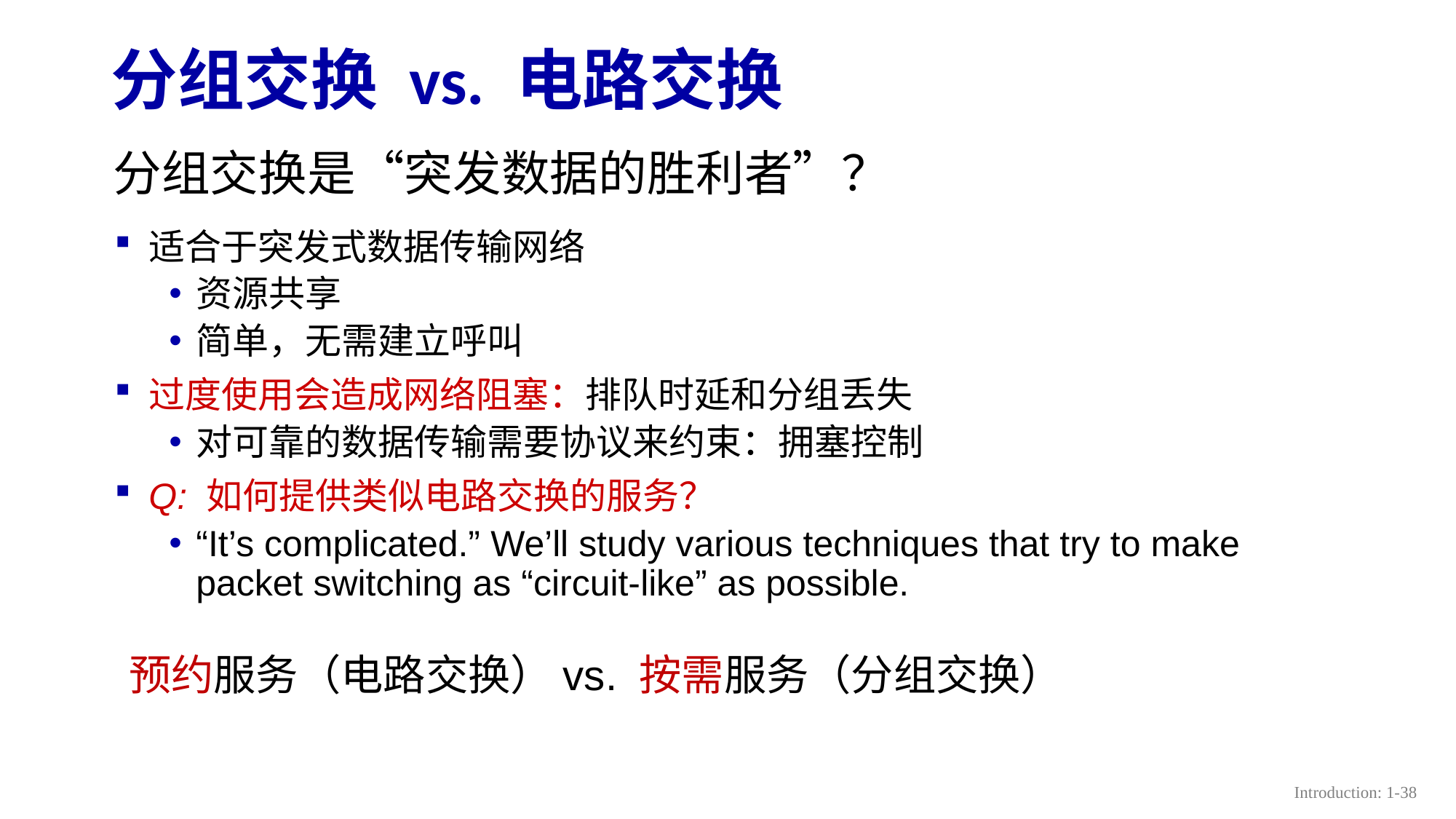

# 分组交换 vs. 电路交换
分组交换是“突发数据的胜利者”？
适合于突发式数据传输网络
资源共享
简单，无需建立呼叫
过度使用会造成网络阻塞：排队时延和分组丢失
对可靠的数据传输需要协议来约束：拥塞控制
Q: 如何提供类似电路交换的服务？
“It’s complicated.” We’ll study various techniques that try to make packet switching as “circuit-like” as possible.
预约服务（电路交换）vs. 按需服务（分组交换）
Introduction: 1-38